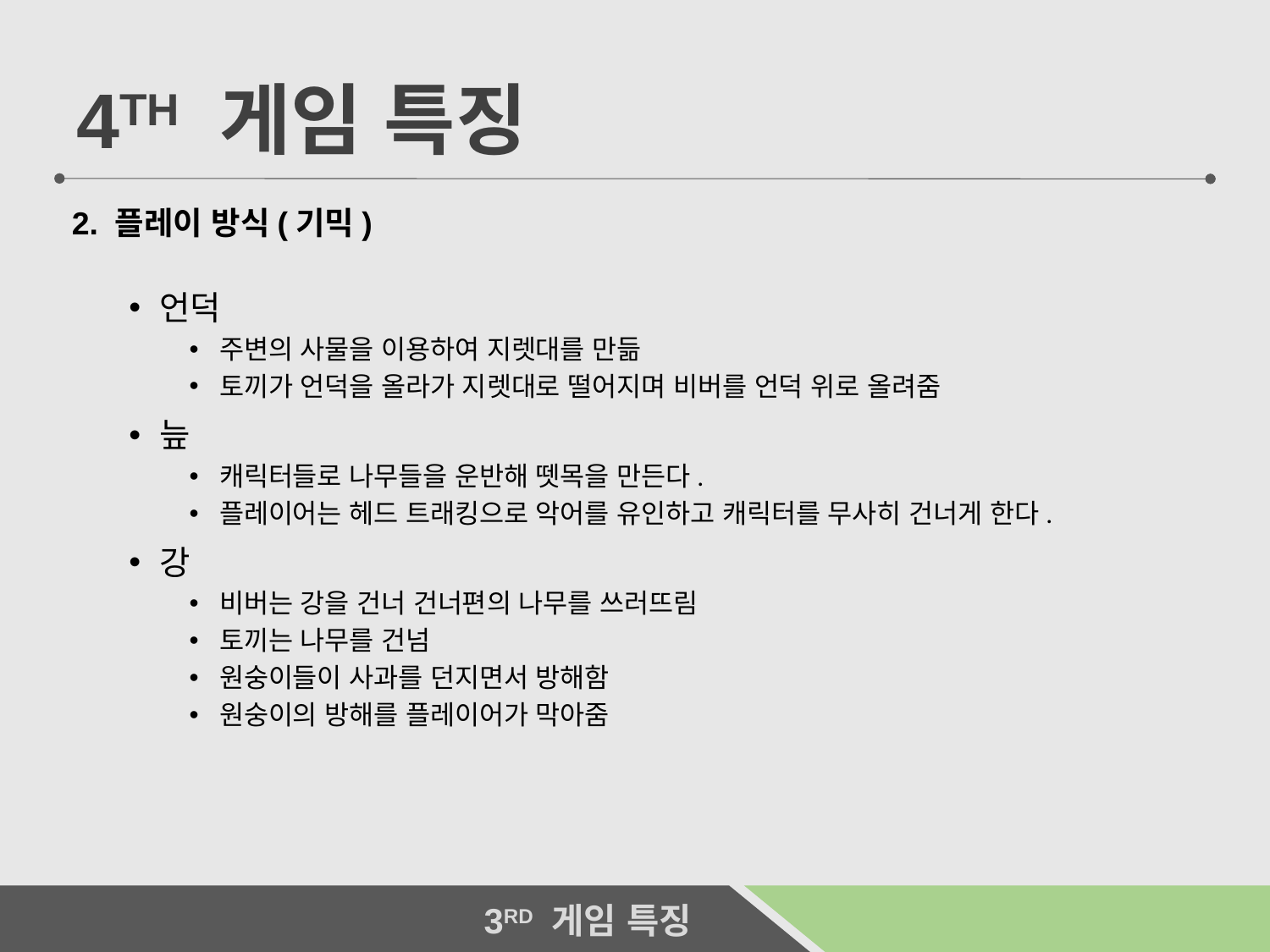

4TH 게임 특징
2. 플레이 방식(기믹)
언덕
주변의 사물을 이용하여 지렛대를 만듦
토끼가 언덕을 올라가 지렛대로 떨어지며 비버를 언덕 위로 올려줌
늪
캐릭터들로 나무들을 운반해 뗏목을 만든다.
플레이어는 헤드 트래킹으로 악어를 유인하고 캐릭터를 무사히 건너게 한다.
강
비버는 강을 건너 건너편의 나무를 쓰러뜨림
토끼는 나무를 건넘
원숭이들이 사과를 던지면서 방해함
원숭이의 방해를 플레이어가 막아줌

13

 3RD 게임 특징